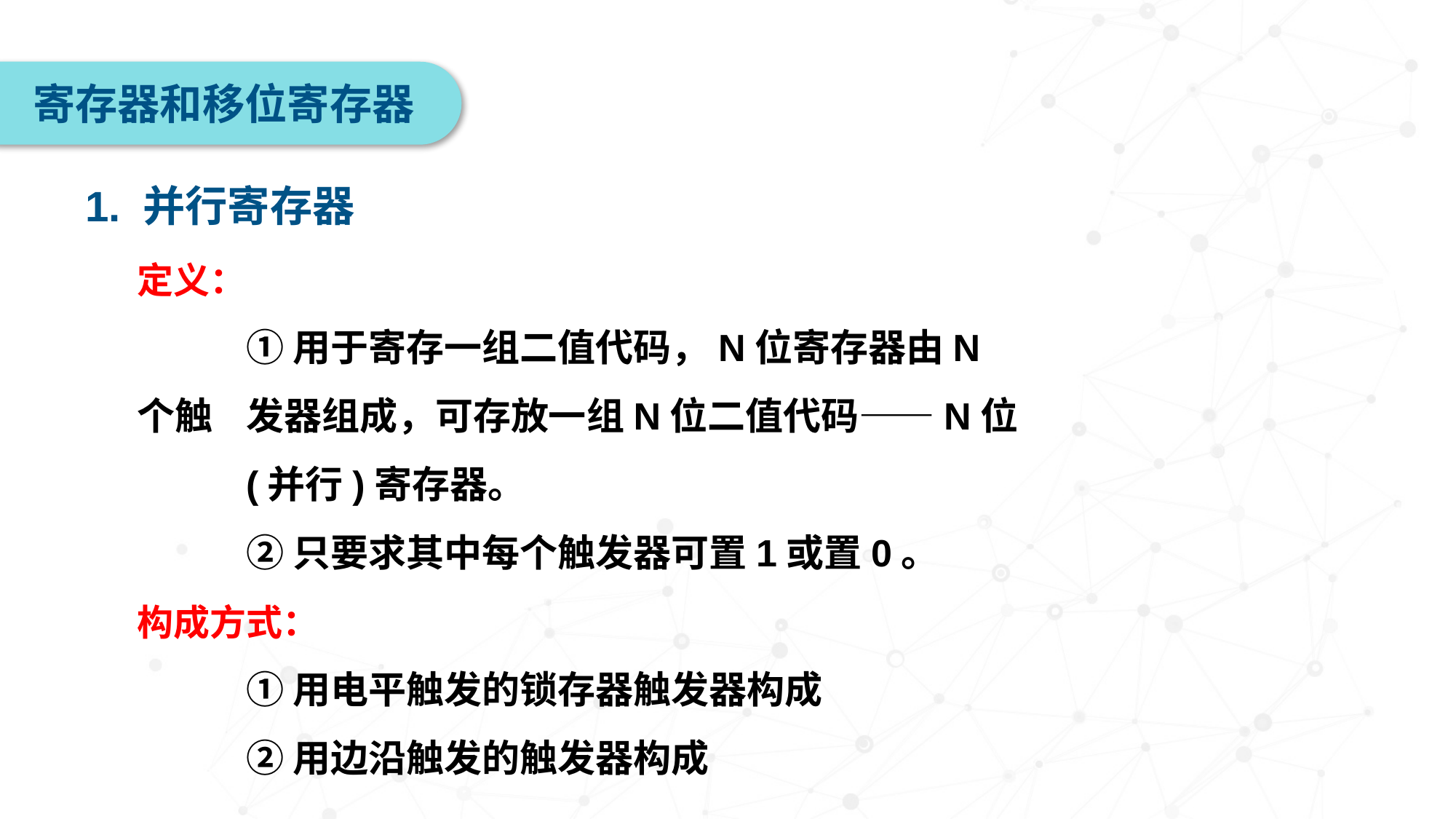

寄存器和移位寄存器
1. 并行寄存器
定义：
	①用于寄存一组二值代码，N位寄存器由N个触	发器组成，可存放一组N位二值代码——N位	(并行)寄存器。
	②只要求其中每个触发器可置1或置0。
构成方式：
	①用电平触发的锁存器触发器构成
	②用边沿触发的触发器构成
73